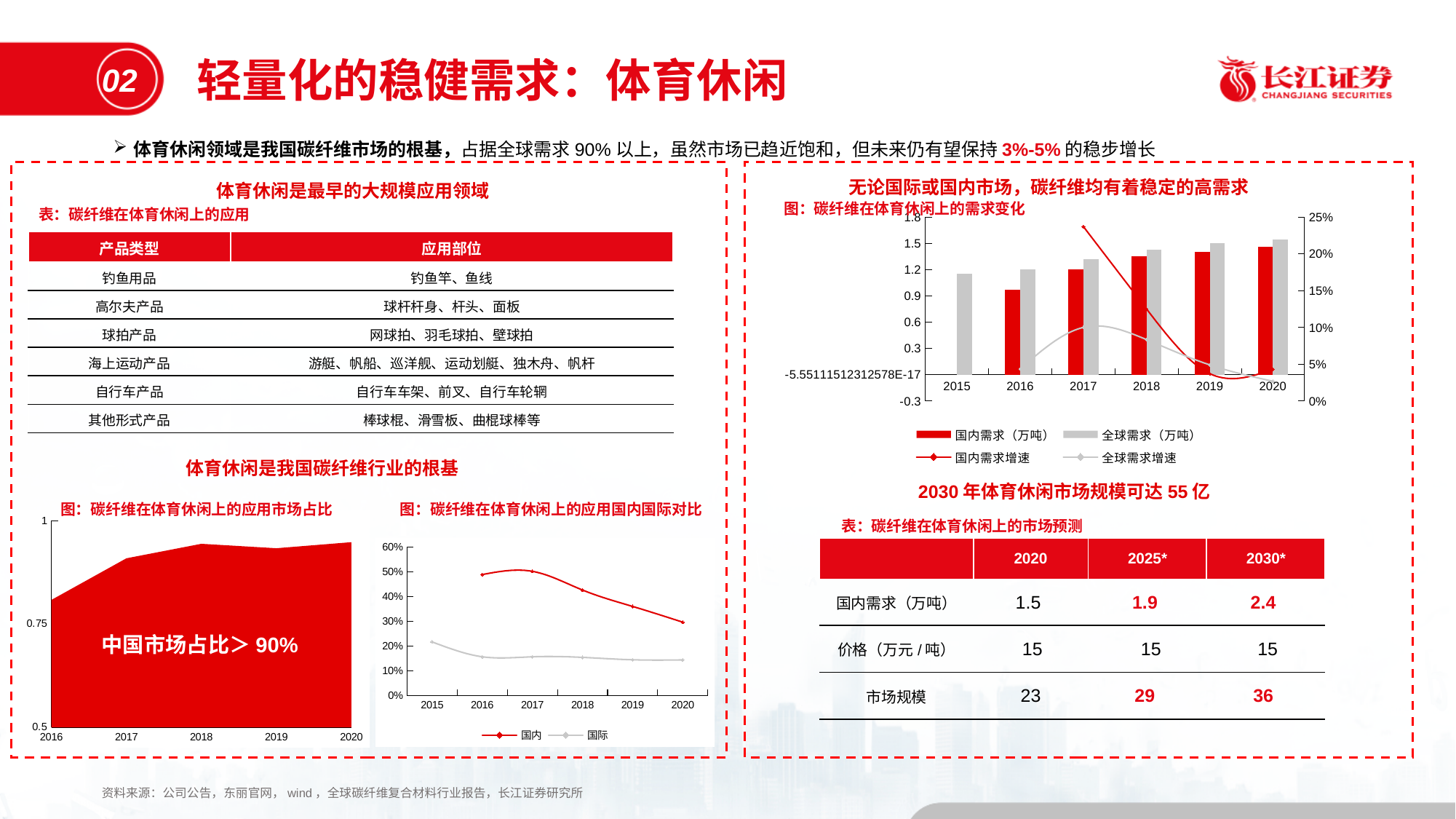

轻量化的稳健需求：体育休闲
02
体育休闲领域是我国碳纤维市场的根基，占据全球需求90%以上，虽然市场已趋近饱和，但未来仍有望保持3%-5%的稳步增长

无论国际或国内市场，碳纤维均有着稳定的高需求
体育休闲是最早的大规模应用领域
图：碳纤维在体育休闲上的需求变化
表：碳纤维在体育休闲上的应用

### Chart

| Category | 国内需求（万吨） | 全球需求（万吨） | 国内需求增速 | 全球需求增速 |
|---|---|---|---|---|
| 2015 | None | 1.15 | None | None |
| 2016 | 0.97 | 1.2 | None | 0.0434782608695652 |
| 2017 | 1.2 | 1.32 | 0.237113402061856 | 0.1 |
| 2018 | 1.35 | 1.43 | 0.125 | 0.0833333333333333 |
| 2019 | 1.4 | 1.5 | 0.037037037037037 | 0.048951048951049 |
| 2020 | 1.46 | 1.54 | 0.0428571428571429 | 0.0266666666666666 |
| 产品类型 | 应用部位 |
| --- | --- |
| 钓鱼用品 | 钓鱼竿、鱼线 |
| 高尔夫产品 | 球杆杆身、杆头、面板 |
| 球拍产品 | 网球拍、羽毛球拍、壁球拍 |
| 海上运动产品 | 游艇、帆船、巡洋舰、运动划艇、独木舟、帆杆 |
| 自行车产品 | 自行车车架、前叉、自行车轮辋 |
| 其他形式产品 | 棒球棍、滑雪板、曲棍球棒等 |
体育休闲是我国碳纤维行业的根基
2030年体育休闲市场规模可达55亿
图：碳纤维在体育休闲上的应用市场占比
图：碳纤维在体育休闲上的应用国内国际对比
表：碳纤维在体育休闲上的市场预测

### Chart

| Category | 国内需求占全球市场比重 |
|---|---|
| 2016 | 0.808333333333333 |
| 2017 | 0.909090909090909 |
| 2018 | 0.944055944055944 |
| 2019 | 0.933333333333333 |
| 2020 | 0.948051948051948 |

### Chart

| Category | 国内 | 国际 |
|---|---|---|
| 2015 | None | 0.216981132075472 |
| 2016 | 0.48989898989899 | 0.156862745098039 |
| 2017 | 0.502933780385583 | 0.156769596199525 |
| 2018 | 0.427215189873418 | 0.154427645788337 |
| 2019 | 0.360824742268041 | 0.144648023143684 |
| 2020 | 0.297110297110297 | 0.14411379374883 |
|  | 2020 | 2025\* |  | 2030\* |  |
| --- | --- | --- | --- | --- | --- |
| 国内需求（万吨） | 1.5 | 1.9 |  | 2.4 |  |
| 价格（万元/吨） | 15 |  | 15 |  | 15 |
| 市场规模 | 23 | 29 |  | 36 |  |
中国市场占比＞90%
资料来源：公司公告，东丽官网，wind，全球碳纤维复合材料行业报告，长江证券研究所